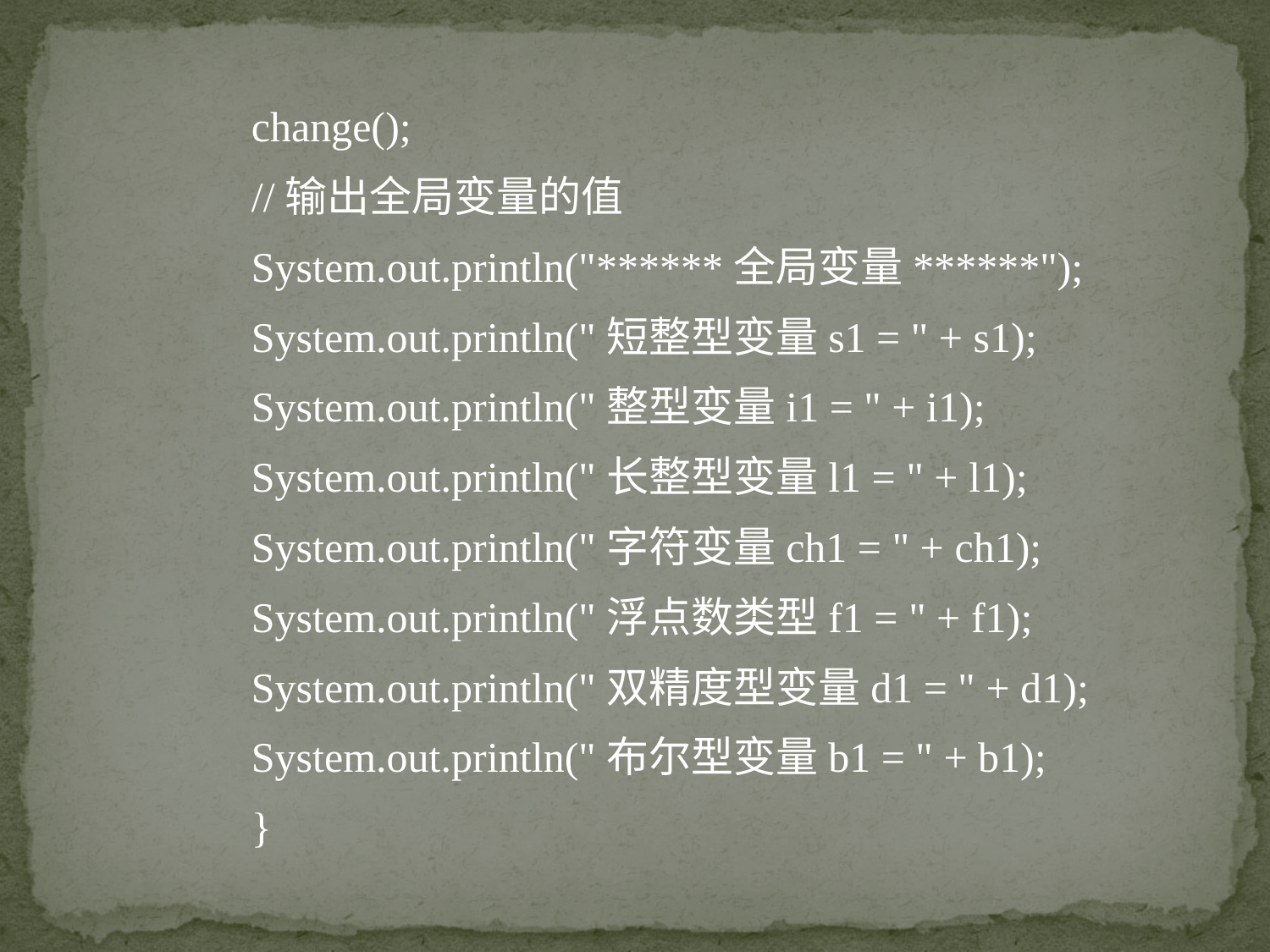

change();
//输出全局变量的值
System.out.println("******全局变量******");
System.out.println("短整型变量s1 = " + s1);
System.out.println("整型变量i1 = " + i1);
System.out.println("长整型变量l1 = " + l1);
System.out.println("字符变量ch1 = " + ch1);
System.out.println("浮点数类型f1 = " + f1);
System.out.println("双精度型变量d1 = " + d1);
System.out.println("布尔型变量b1 = " + b1);
}